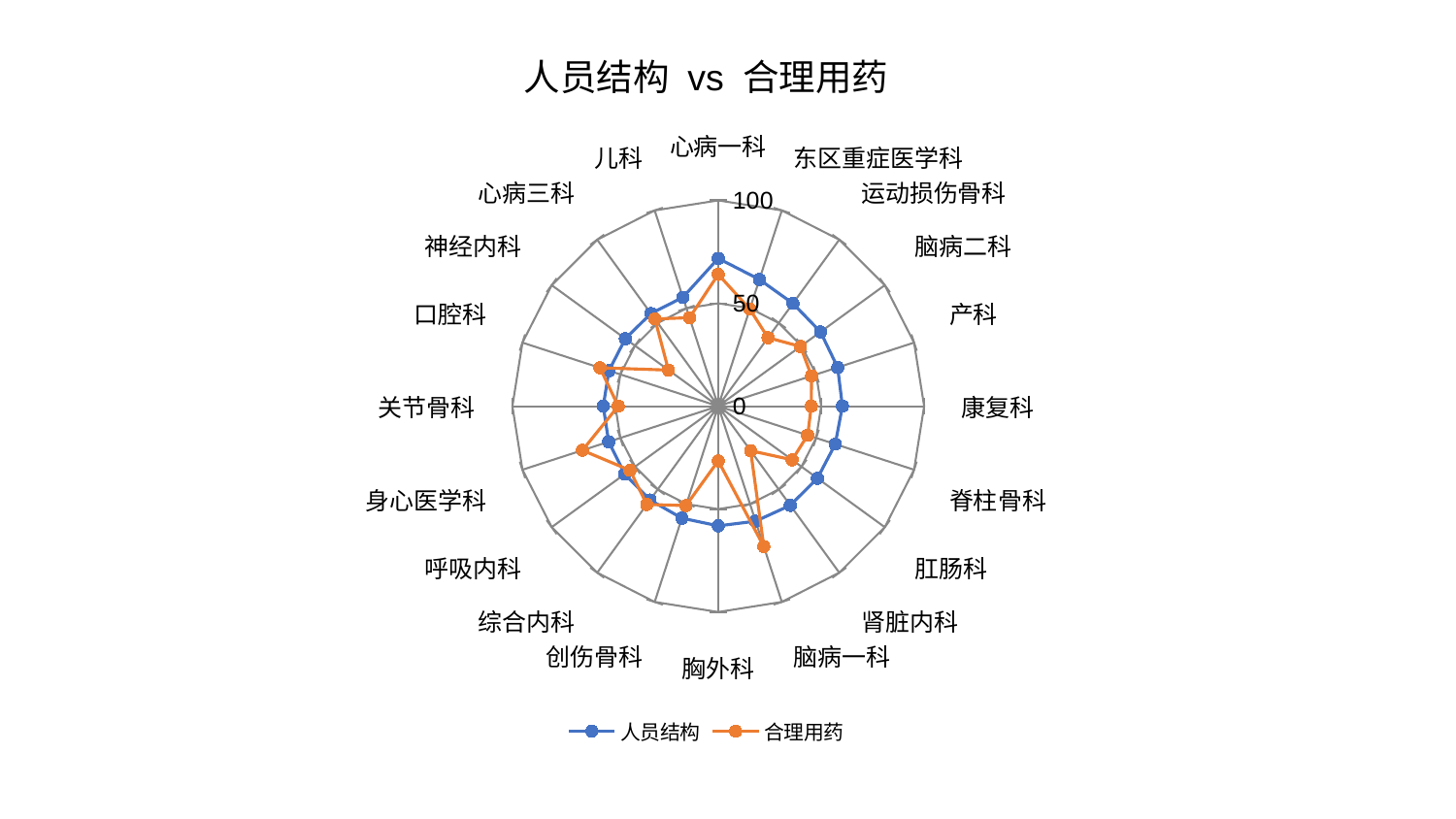

### Chart: 人员结构 vs 合理用药

| Category | 人员结构 | 合理用药 |
|---|---|---|
| 心病一科 | 71.80102454058809 | 64.057529021277 |
| 东区重症医学科 | 64.72393646639121 | 49.6143160988419 |
| 运动损伤骨科 | 61.73069176303306 | 41.13316181540863 |
| 脑病二科 | 61.390987838811206 | 49.37859257962012 |
| 产科 | 60.99977337172661 | 47.653488637562276 |
| 康复科 | 60.31609474443549 | 45.19539999090728 |
| 脊柱骨科 | 59.74802801559003 | 45.674595160303724 |
| 肛肠科 | 59.57345509314078 | 44.36228317925067 |
| 肾脏内科 | 59.564213537197915 | 26.765863156322105 |
| 脑病一科 | 58.764408489392665 | 71.6639024736335 |
| 胸外科 | 58.14552484286913 | 26.58660115440599 |
| 创伤骨科 | 57.21668318757657 | 50.76733119561466 |
| 综合内科 | 56.36418673578585 | 59.04293675236413 |
| 呼吸内科 | 56.13814176735663 | 53.016575294289666 |
| 身心医学科 | 55.99219094451291 | 69.38008997161117 |
| 关节骨科 | 55.86446162323718 | 48.593237452235485 |
| 口腔科 | 55.83873044004492 | 60.40592288955016 |
| 神经内科 | 55.79644964625847 | 29.87899278894873 |
| 心病三科 | 55.658948244677575 | 52.38083549969297 |
| 儿科 | 55.588325423184706 | 45.22135848118998 |
26